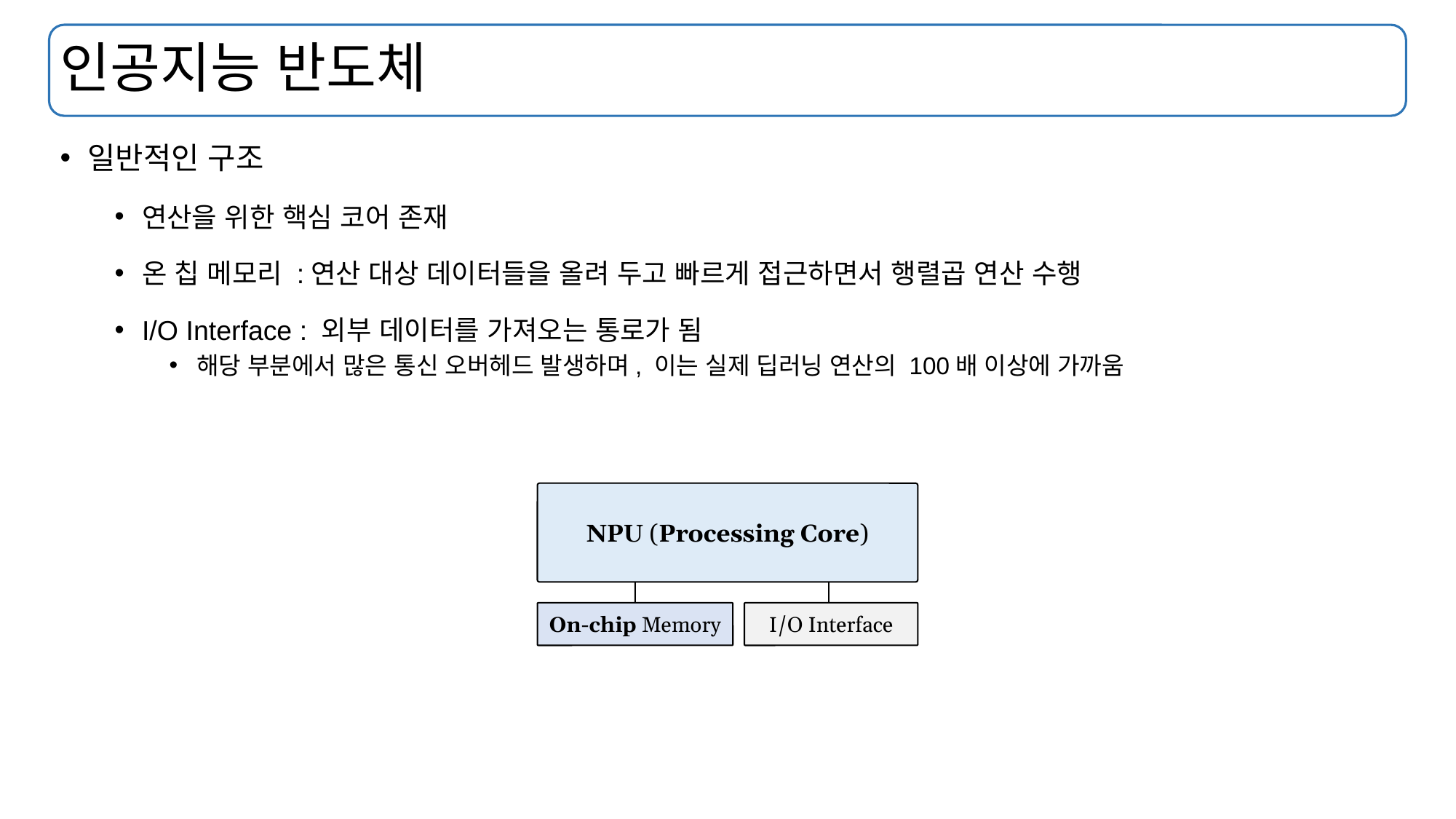

# 인공지능 반도체
일반적인 구조
연산을 위한 핵심 코어 존재
온 칩 메모리 :연산 대상 데이터들을 올려 두고 빠르게 접근하면서 행렬곱 연산 수행
I/O Interface : 외부 데이터를 가져오는 통로가 됨
해당 부분에서 많은 통신 오버헤드 발생하며, 이는 실제 딥러닝 연산의 100배 이상에 가까움
NPU (Processing Core)
I/O Interface
On-chip Memory